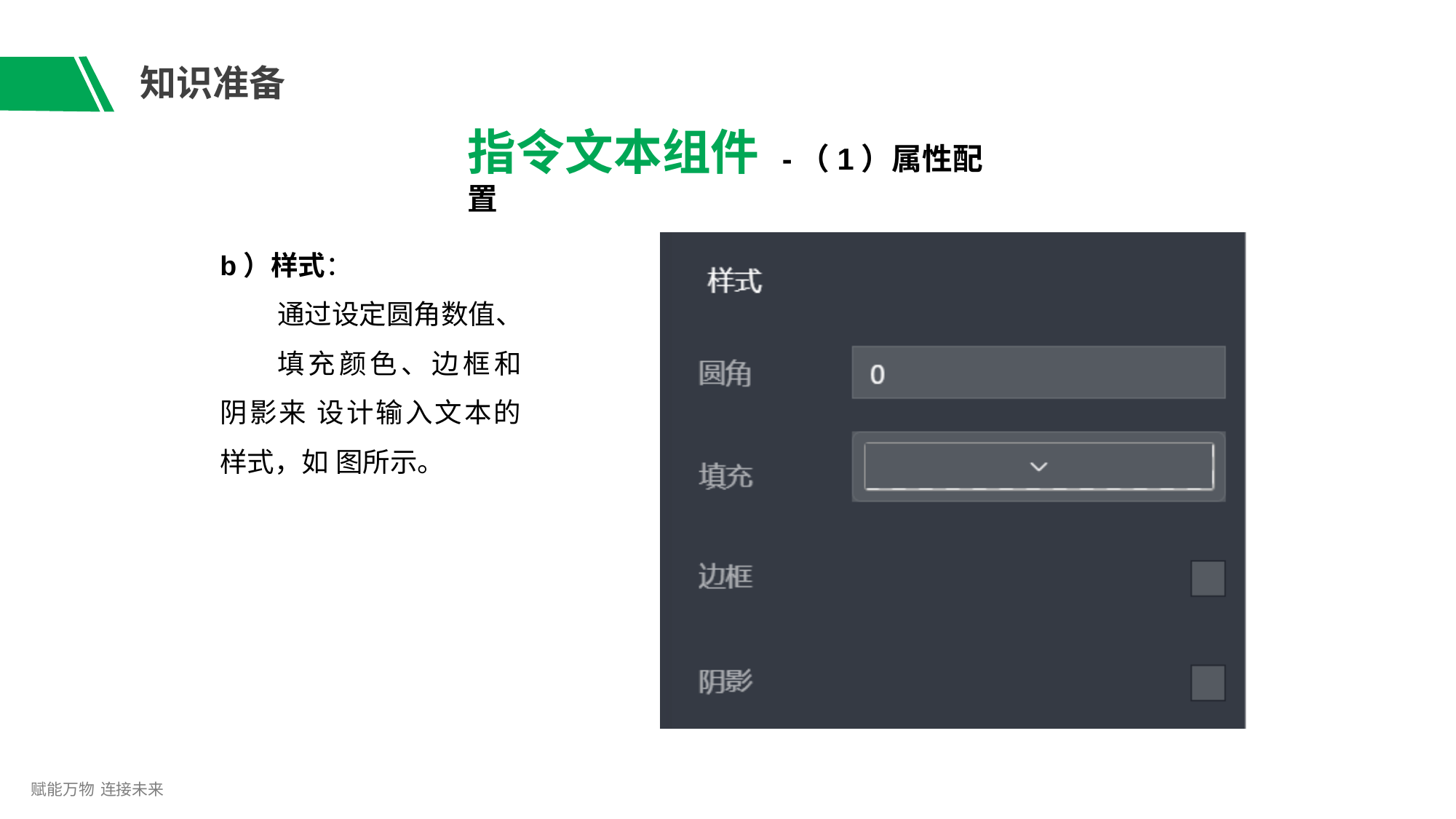

# 知识准备
指令文本组件 -（1）属性配置

b）样式：
通过设定圆角数值、
填充颜色、边框和阴影来 设计输入文本的样式，如 图所示。
赋能万物 连接未来